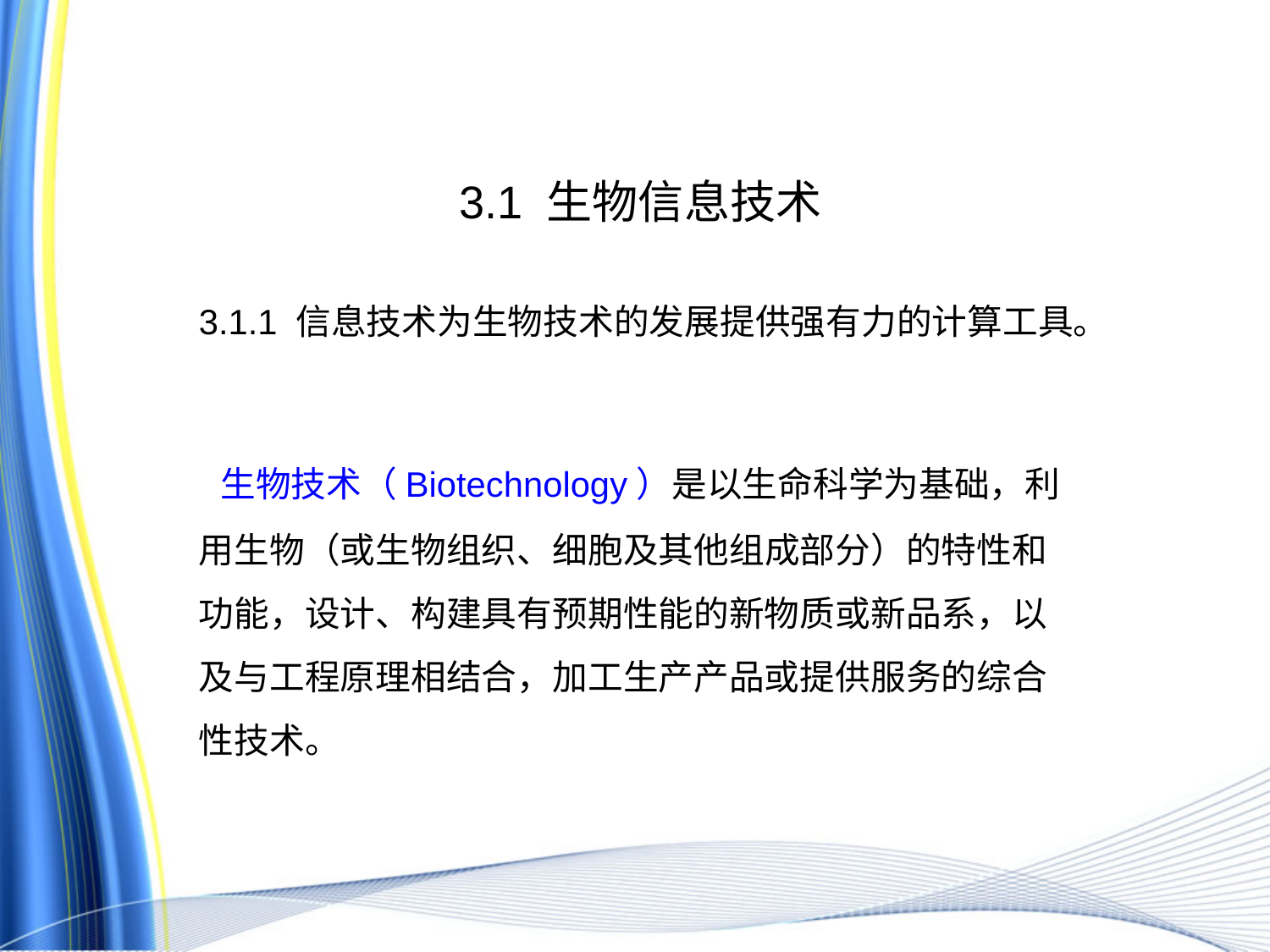

3.1 生物信息技术

3.1.1 信息技术为生物技术的发展提供强有力的计算工具。

 生物技术（Biotechnology）是以生命科学为基础，利用生物（或生物组织、细胞及其他组成部分）的特性和功能，设计、构建具有预期性能的新物质或新品系，以及与工程原理相结合，加工生产产品或提供服务的综合性技术。